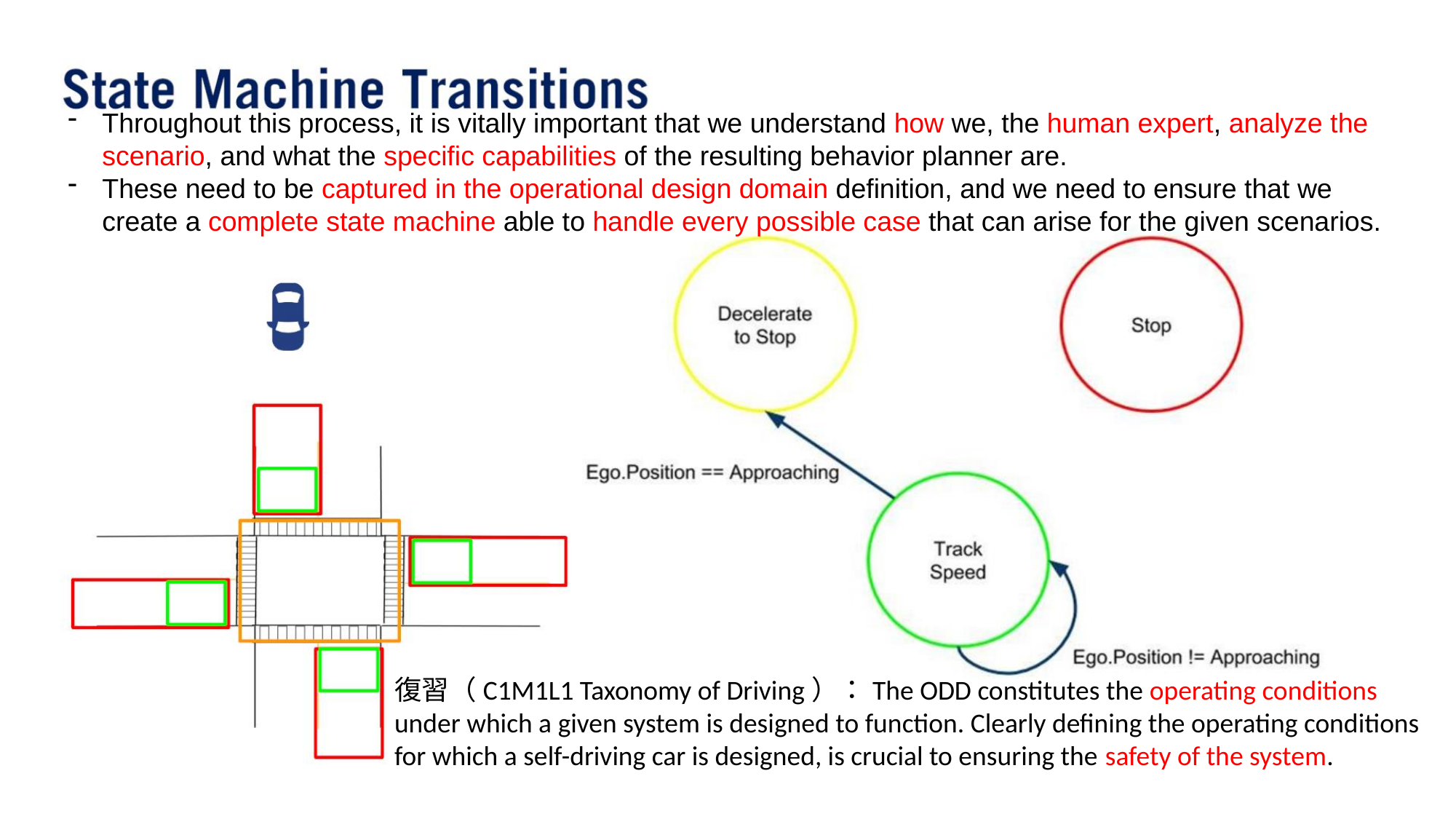

Throughout this process, it is vitally important that we understand how we, the human expert, analyze the scenario, and what the specific capabilities of the resulting behavior planner are.
These need to be captured in the operational design domain definition, and we need to ensure that we create a complete state machine able to handle every possible case that can arise for the given scenarios.
復習（C1M1L1 Taxonomy of Driving）：The ODD constitutes the operating conditions under which a given system is designed to function. Clearly defining the operating conditions for which a self-driving car is designed, is crucial to ensuring the safety of the system.